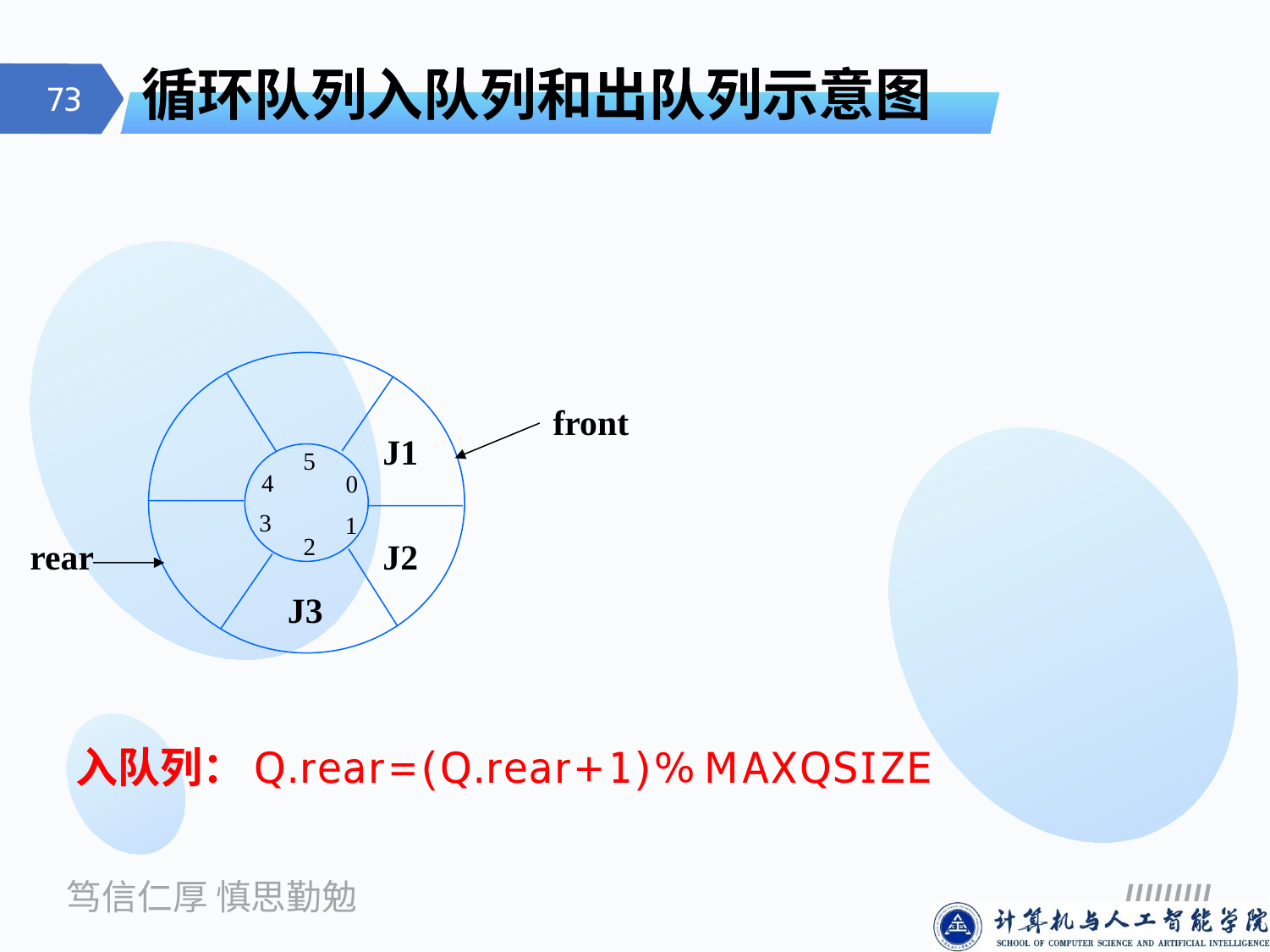

# 循环队列入队列和出队列示意图

front
J1

5
4
0
3

1

2
J2
rear

J3
入队列：Q.rear=(Q.rear+1)%MAXQSIZE